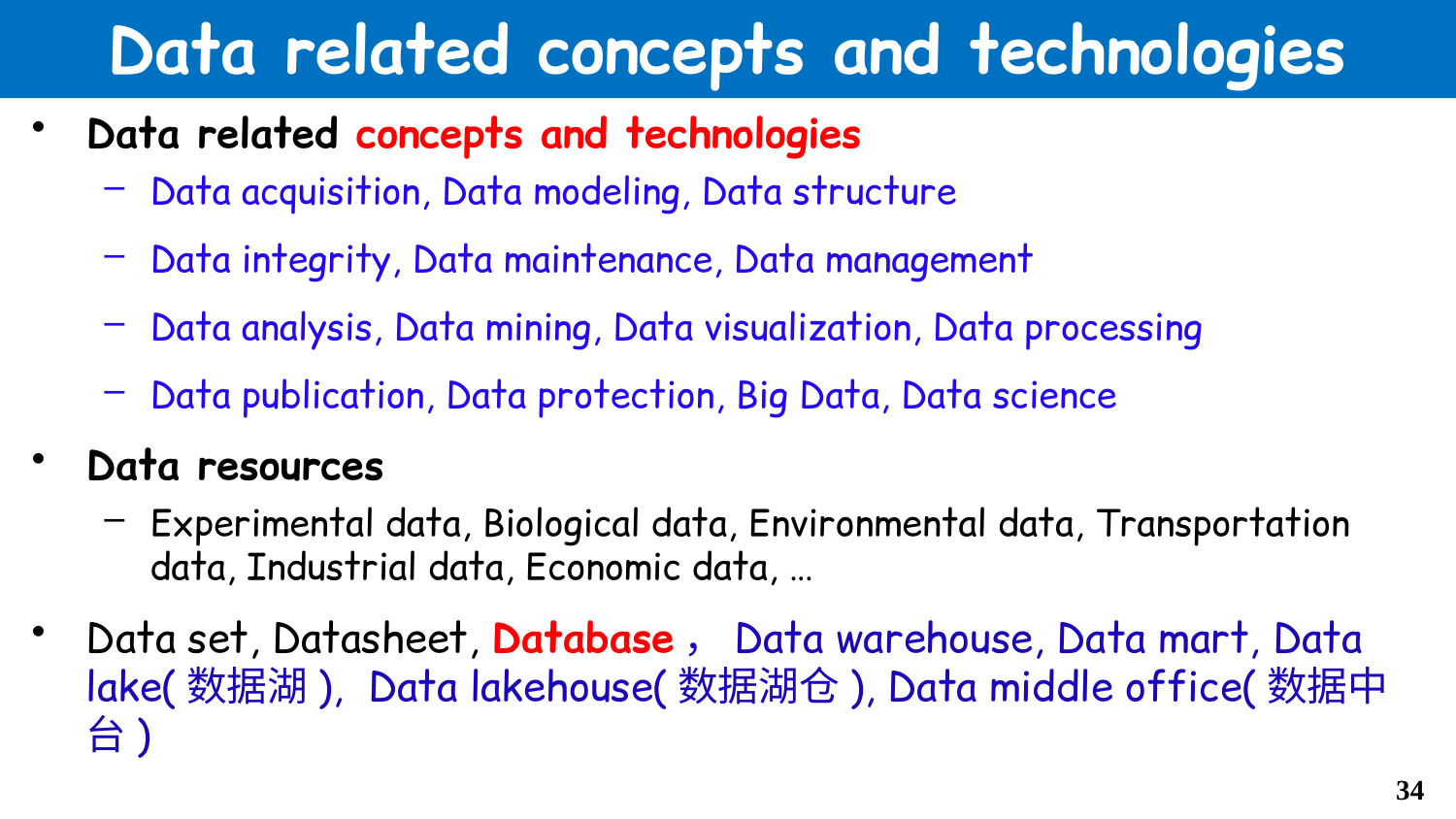

# Data related concepts and technologies
Data related concepts and technologies
Data acquisition, Data modeling, Data structure
Data integrity, Data maintenance, Data management
Data analysis, Data mining, Data visualization, Data processing
Data publication, Data protection, Big Data, Data science
Data resources
Experimental data, Biological data, Environmental data, Transportation data, Industrial data, Economic data, …
Data set, Datasheet, Database，Data warehouse, Data mart, Data lake(数据湖),  Data lakehouse(数据湖仓), Data middle office(数据中台)